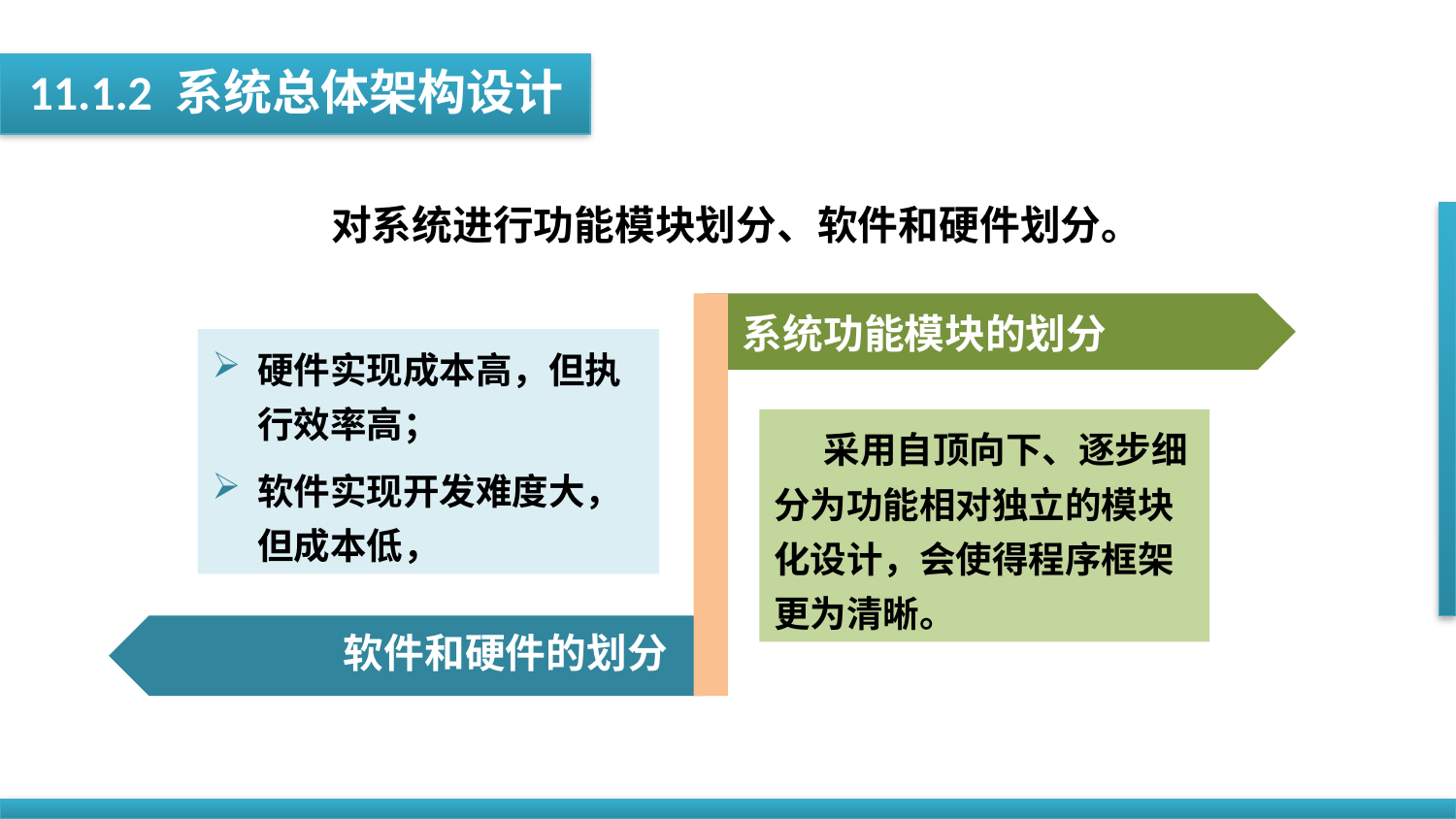

11.1.2 系统总体架构设计

对系统进行功能模块划分、软件和硬件划分。

系统功能模块的划分
硬件实现成本高，但执行效率高；
软件实现开发难度大，但成本低，
     采用自顶向下、逐步细分为功能相对独立的模块化设计，会使得程序框架更为清晰。

软件和硬件的划分